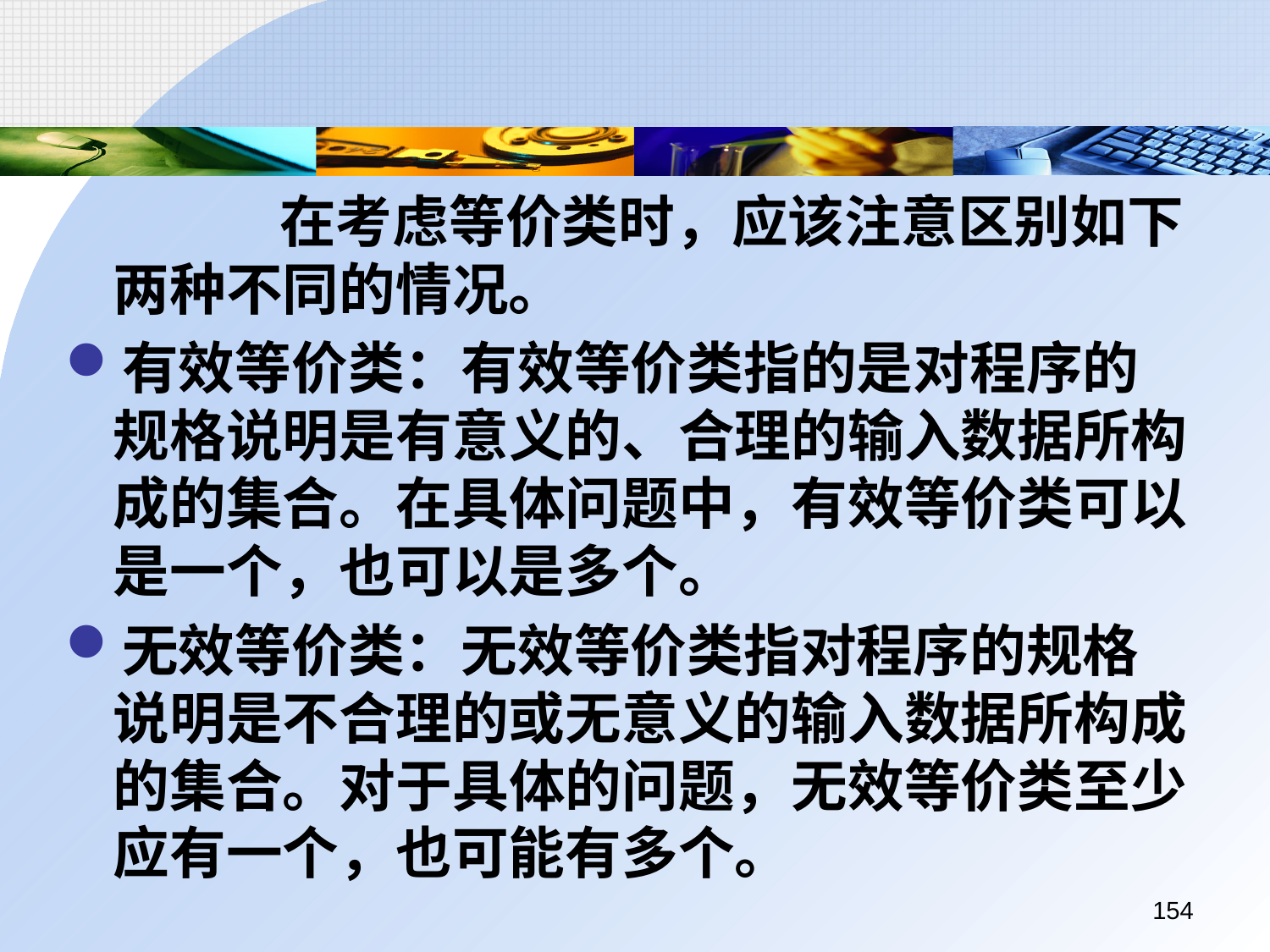

在考虑等价类时，应该注意区别如下两种不同的情况。
有效等价类：有效等价类指的是对程序的规格说明是有意义的、合理的输入数据所构成的集合。在具体问题中，有效等价类可以是一个，也可以是多个。
无效等价类：无效等价类指对程序的规格说明是不合理的或无意义的输入数据所构成的集合。对于具体的问题，无效等价类至少应有一个，也可能有多个。

154